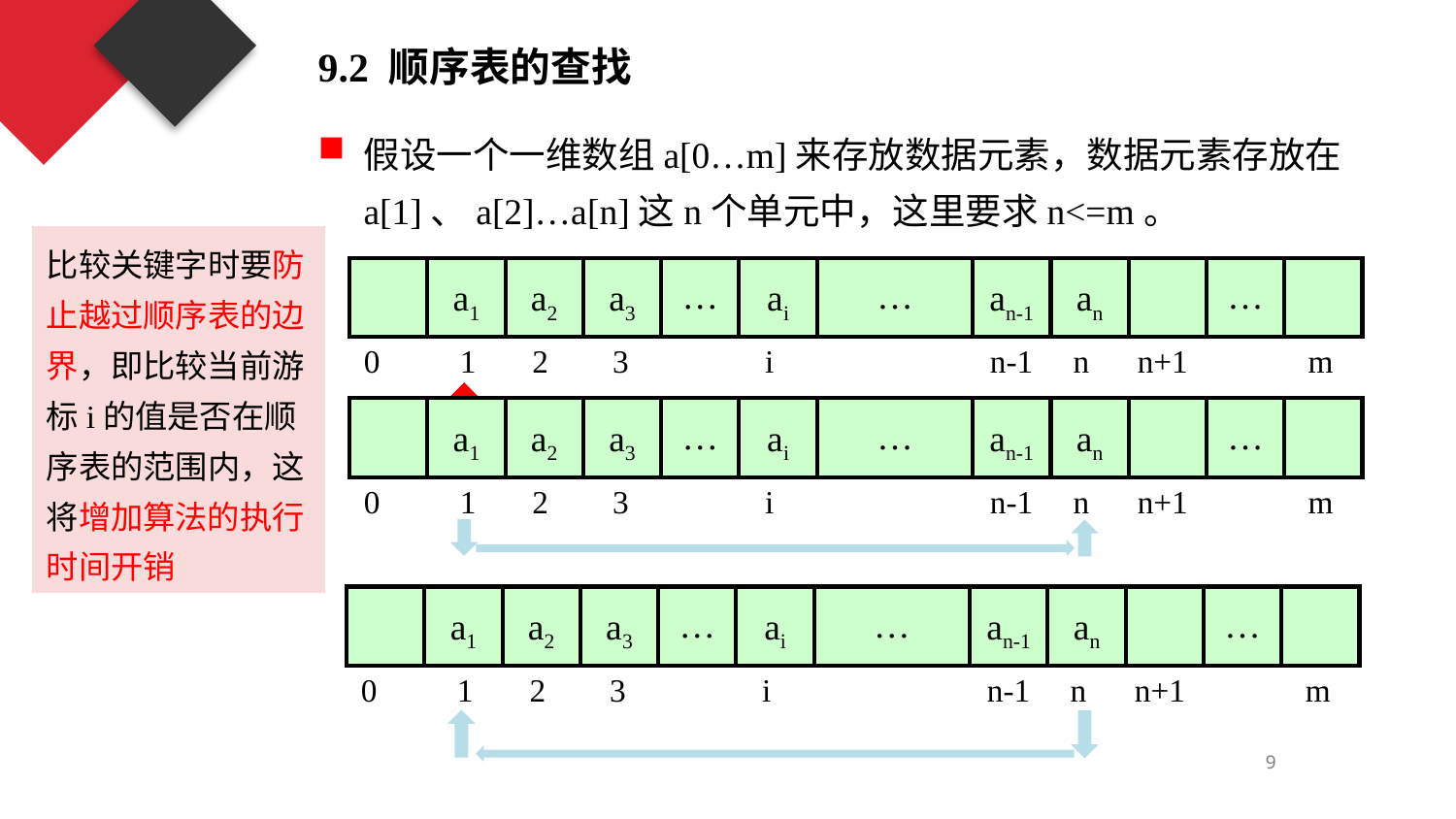

9.2 顺序表的查找
假设一个一维数组a[0…m]来存放数据元素，数据元素存放在a[1]、a[2]…a[n]这n个单元中，这里要求n<=m。
比较关键字时要防止越过顺序表的边界，即比较当前游标i的值是否在顺序表的范围内，这将增加算法的执行时间开销
|  | a1 | a2 | a3 | … | ai | … | an-1 | an |  | … |  |
| --- | --- | --- | --- | --- | --- | --- | --- | --- | --- | --- | --- |
0          1       2        3                 i                           n-1     n      n+1               m

|  | a1 | a2 | a3 | … | ai | … | an-1 | an |  | … |  |
| --- | --- | --- | --- | --- | --- | --- | --- | --- | --- | --- | --- |
0          1       2        3                 i                           n-1     n      n+1               m

|  | a1 | a2 | a3 | … | ai | … | an-1 | an |  | … |  |
| --- | --- | --- | --- | --- | --- | --- | --- | --- | --- | --- | --- |
0          1       2        3                 i                           n-1     n      n+1               m

9